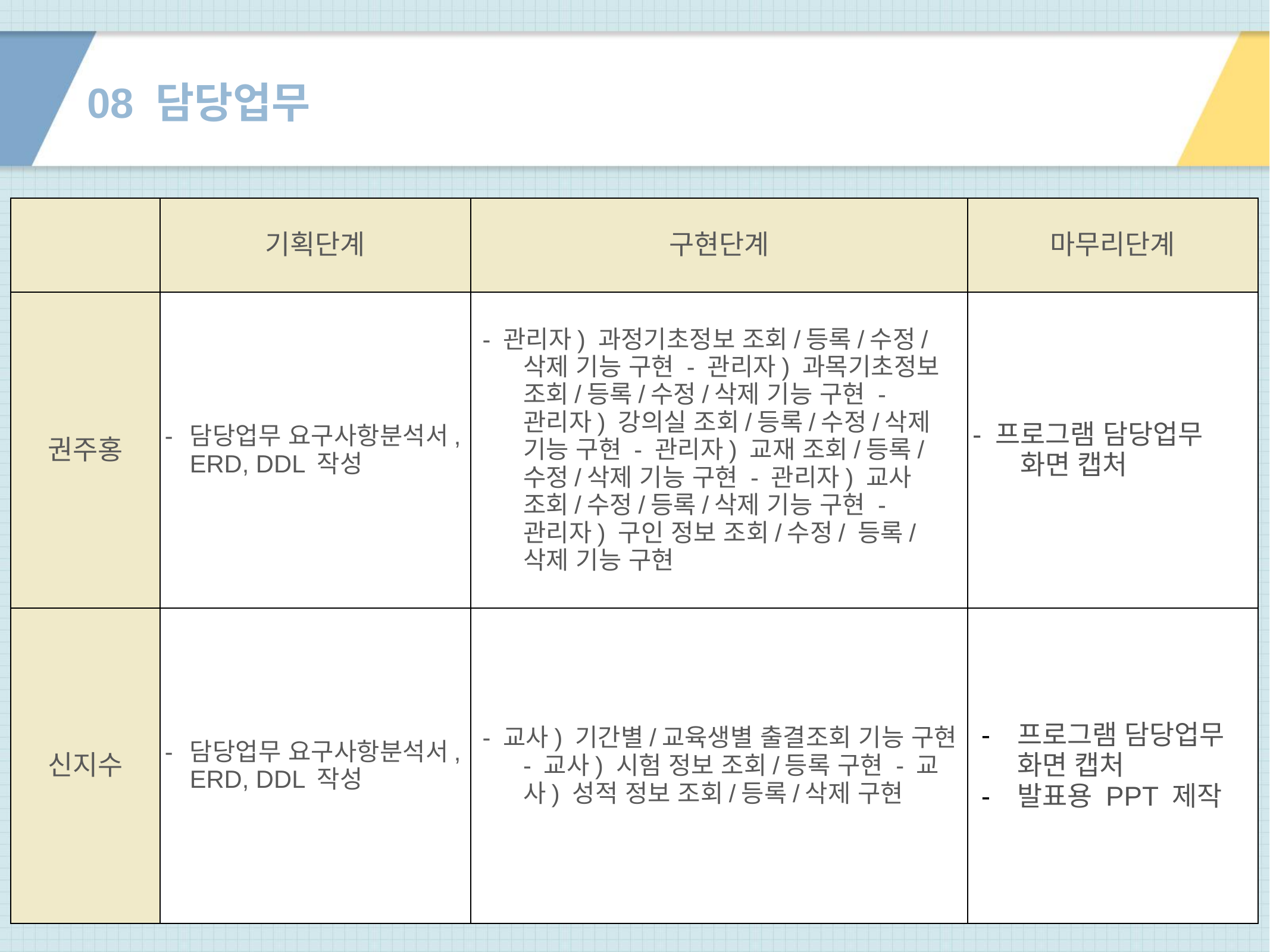

# 08 담당업무
|  | 기획단계 | 구현단계 | 마무리단계 |
| --- | --- | --- | --- |
| 권주홍 | 담당업무 요구사항분석서, ERD, DDL 작성 | - 관리자) 과정기초정보 조회/등록/수정/삭제 기능 구현  - 관리자) 과목기초정보 조회/등록/수정/삭제 기능 구현  - 관리자) 강의실 조회/등록/수정/삭제 기능 구현  - 관리자) 교재 조회/등록/수정/삭제 기능 구현  - 관리자) 교사 조회/수정/등록/삭제 기능 구현  - 관리자) 구인 정보 조회/수정/ 등록/삭제 기능 구현 | - 프로그램 담당업무 화면 캡처 |
| 신지수 | 담당업무 요구사항분석서, ERD, DDL 작성 | - 교사) 기간별/교육생별 출결조회 기능 구현  - 교사) 시험 정보 조회/등록 구현  - 교사) 성적 정보 조회/등록/삭제 구현 | 프로그램 담당업무 화면 캡처 발표용 PPT 제작 |